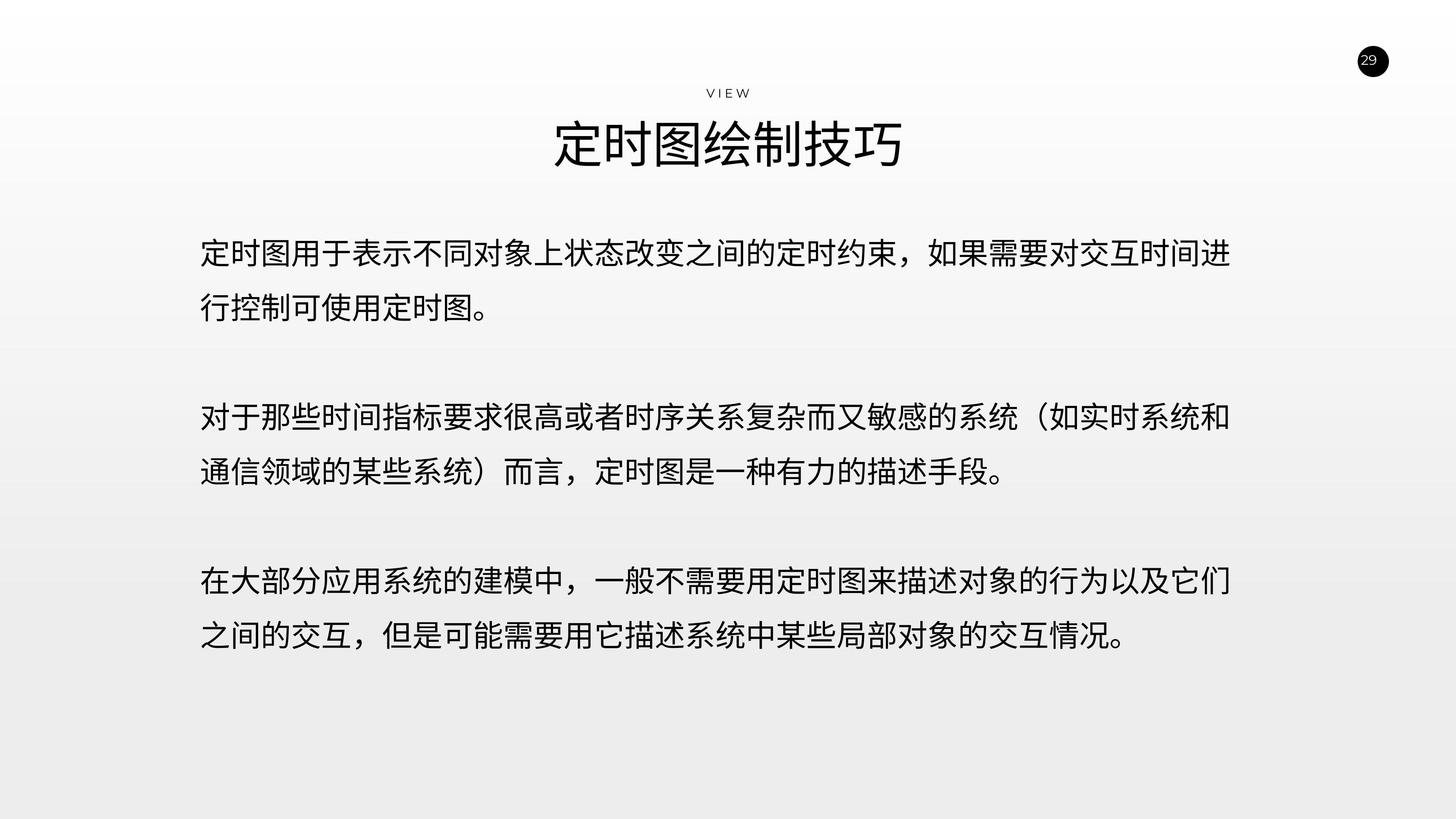

V I E W
定时图绘制技巧
定时图用于表示不同对象上状态改变之间的定时约束，如果需要对交互时间进行控制可使用定时图。

对于那些时间指标要求很高或者时序关系复杂而又敏感的系统（如实时系统和通信领域的某些系统）而言，定时图是一种有力的描述手段。

在大部分应用系统的建模中，一般不需要用定时图来描述对象的行为以及它们之间的交互，但是可能需要用它描述系统中某些局部对象的交互情况。